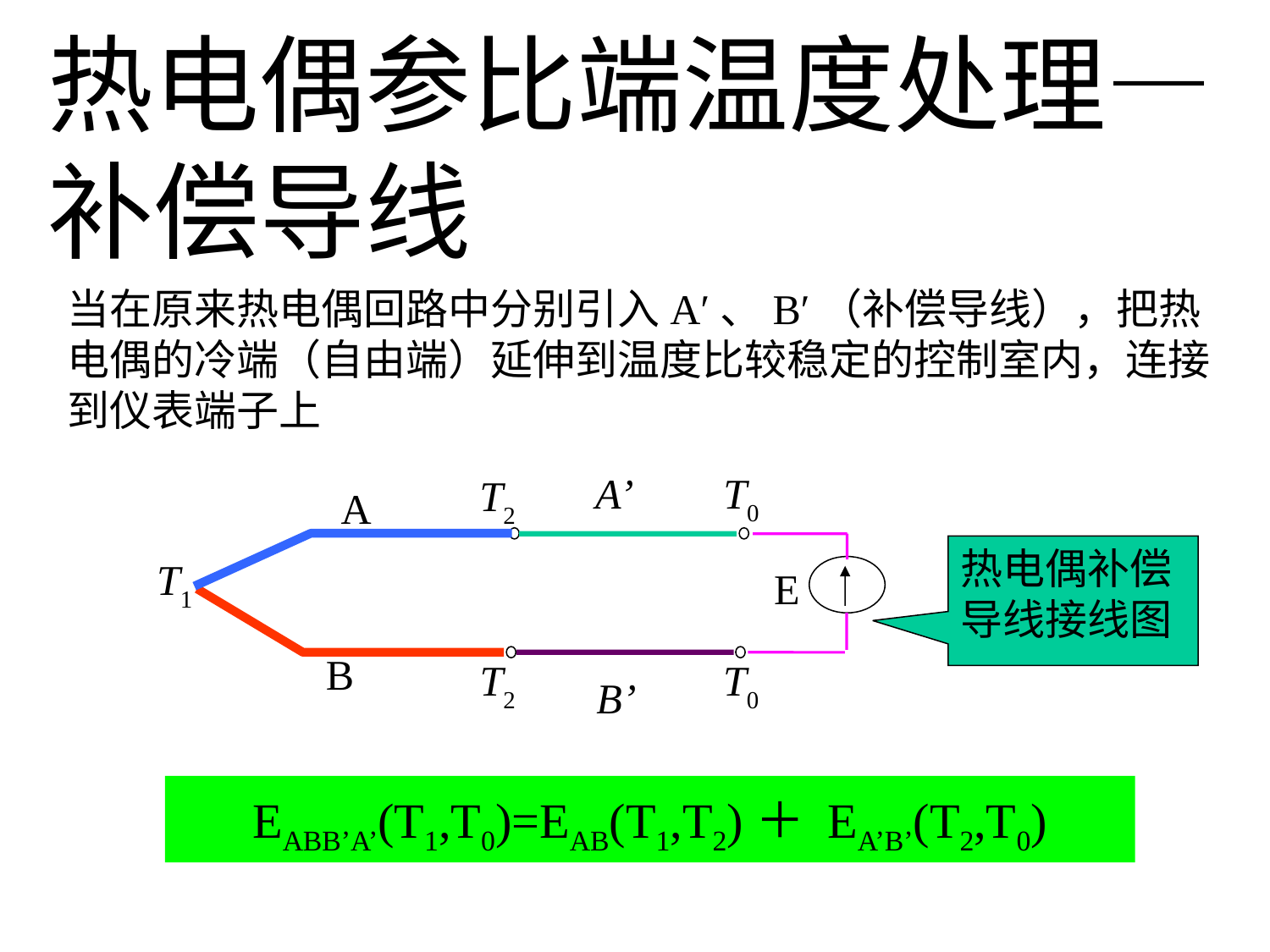

热电偶参比端温度处理—补偿导线

当在原来热电偶回路中分别引入A′、B′（补偿导线），把热电偶的冷端（自由端）延伸到温度比较稳定的控制室内，连接到仪表端子上
T0
A’

T2

A

热电偶补偿导线接线图
T1
E

B

T2

T0

B’
EABB’A’(T1,T0)=EAB(T1,T2)＋ EA’B’(T2,T0)